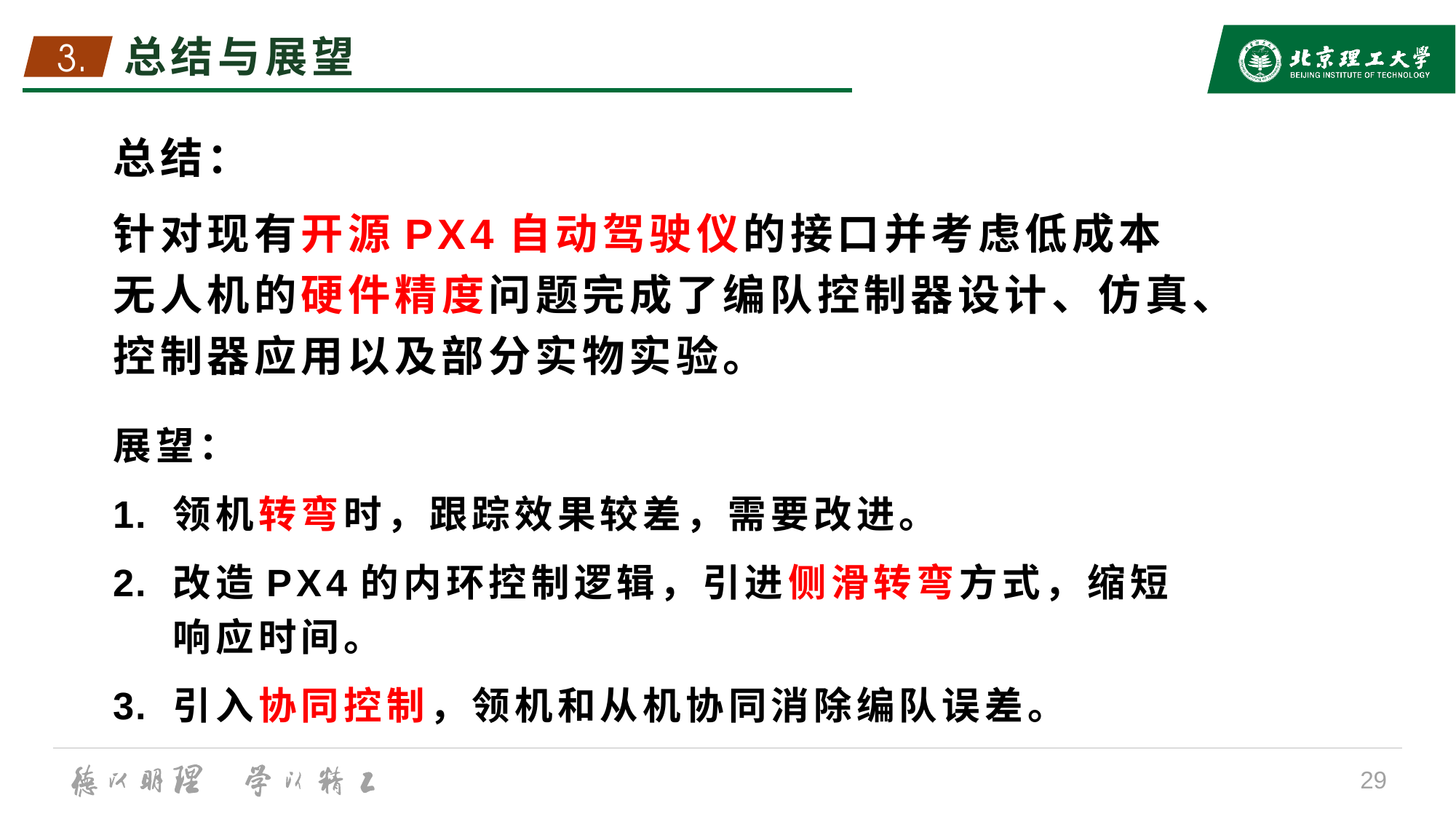

3.
# 总结与展望
总结：
针对现有开源PX4自动驾驶仪的接口并考虑低成本无人机的硬件精度问题完成了编队控制器设计、仿真、控制器应用以及部分实物实验。
展望：
领机转弯时，跟踪效果较差，需要改进。
改造PX4的内环控制逻辑，引进侧滑转弯方式，缩短响应时间。
引入协同控制，领机和从机协同消除编队误差。